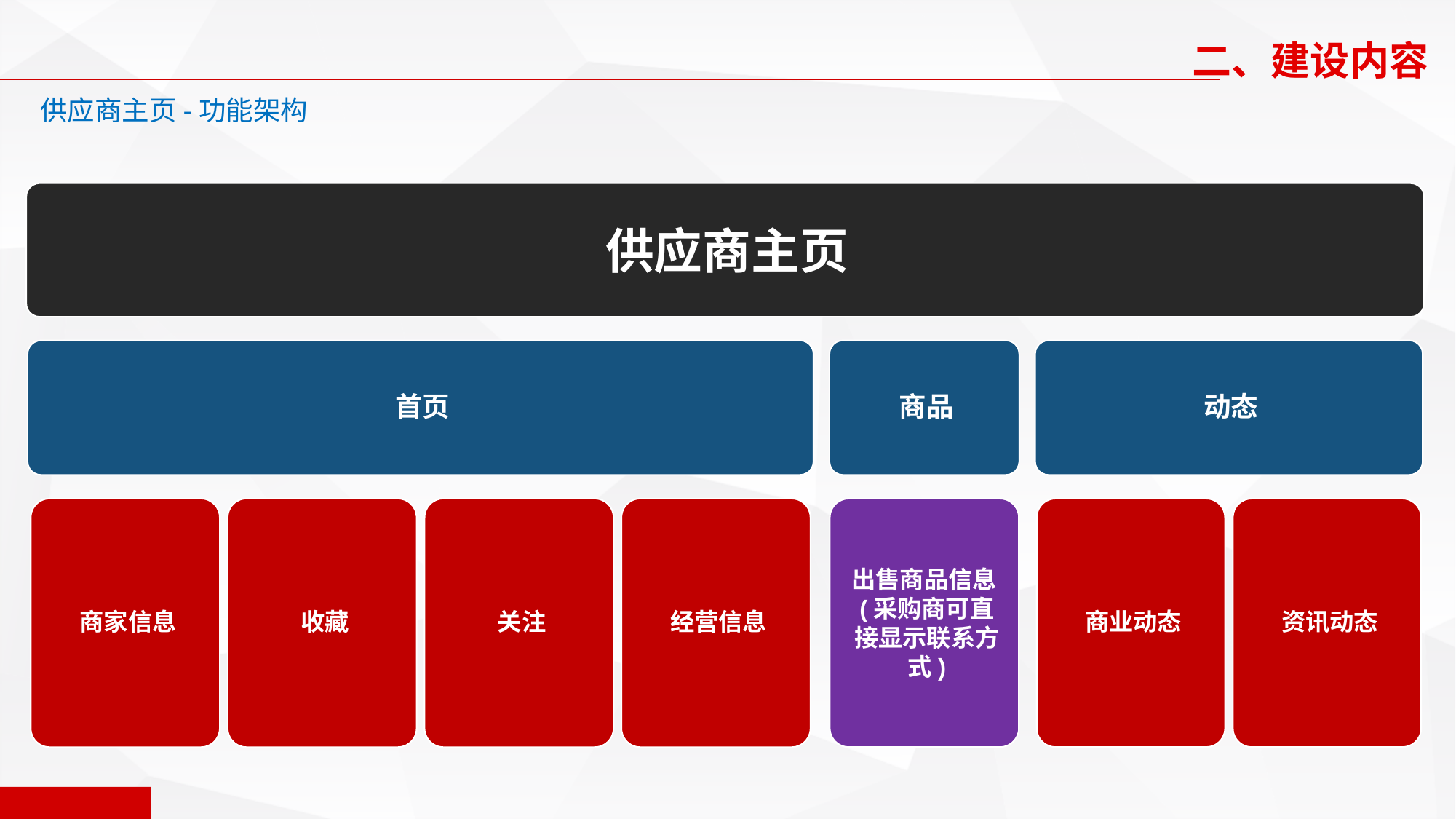

二、建设内容
供应商主页-功能架构
供应商主页
首页
商家信息
收藏
关注
经营信息
商品
出售商品信息(采购商可直接显示联系方式)
动态
商业动态
资讯动态
功能架构图